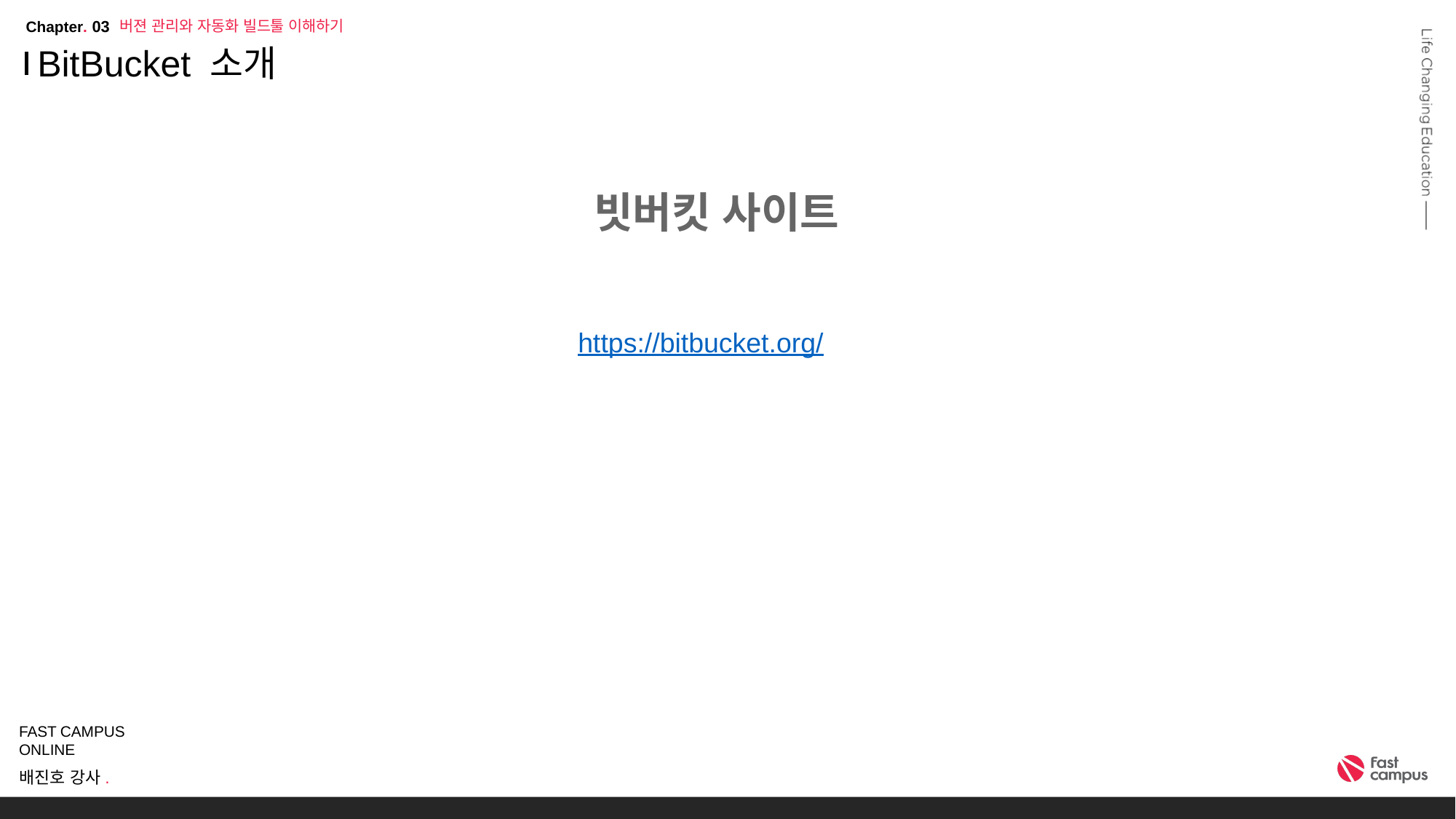

버젼 관리와 자동화 빌드툴 이해하기
03
# BitBucket 소개
빗버킷 사이트
https://bitbucket.org/